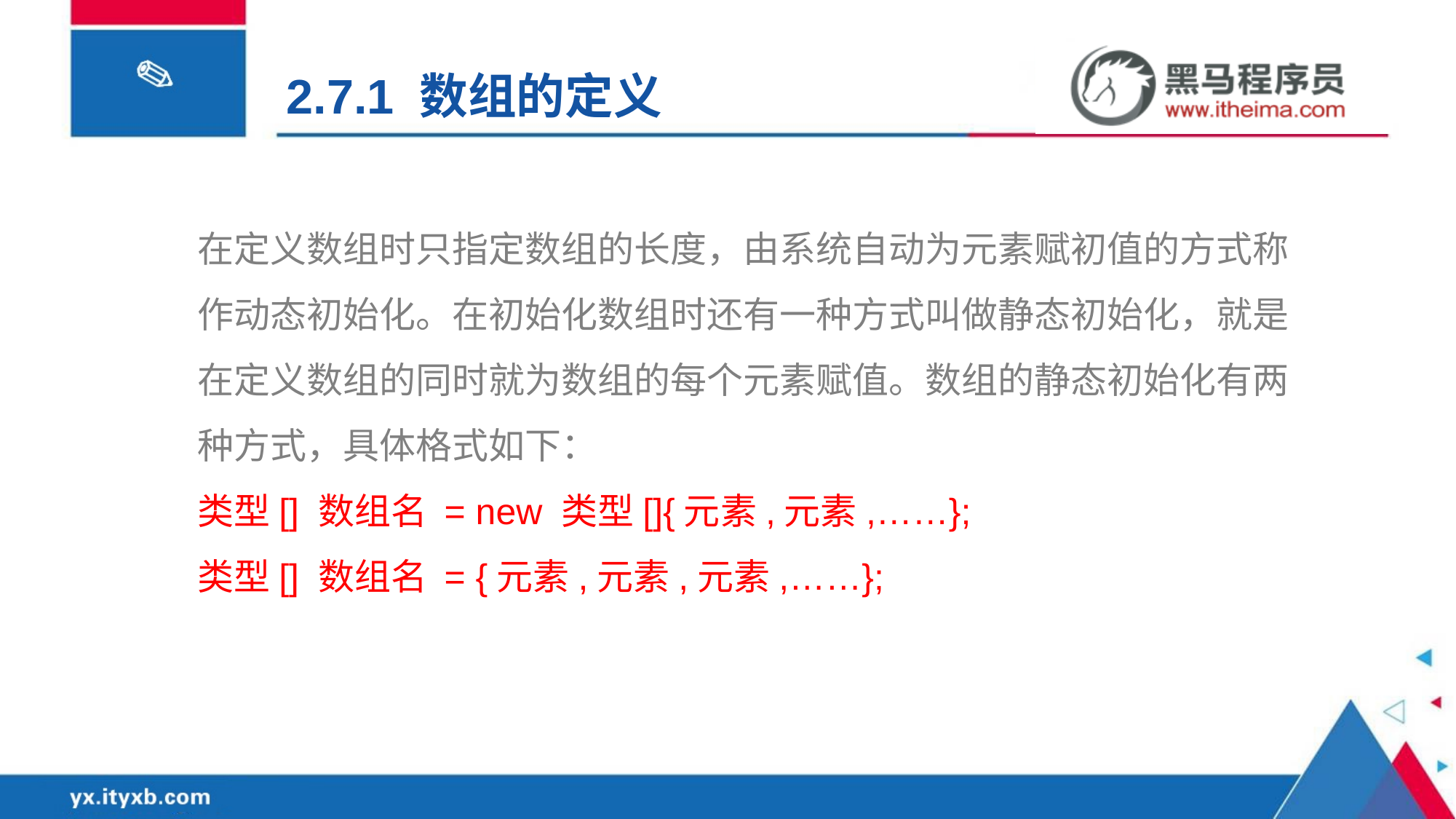

2.7.1 数组的定义

在定义数组时只指定数组的长度，由系统自动为元素赋初值的方式称作动态初始化。在初始化数组时还有一种方式叫做静态初始化，就是在定义数组的同时就为数组的每个元素赋值。数组的静态初始化有两种方式，具体格式如下：
类型[] 数组名 = new 类型[]{元素,元素,……};
类型[] 数组名 = {元素,元素,元素,……};